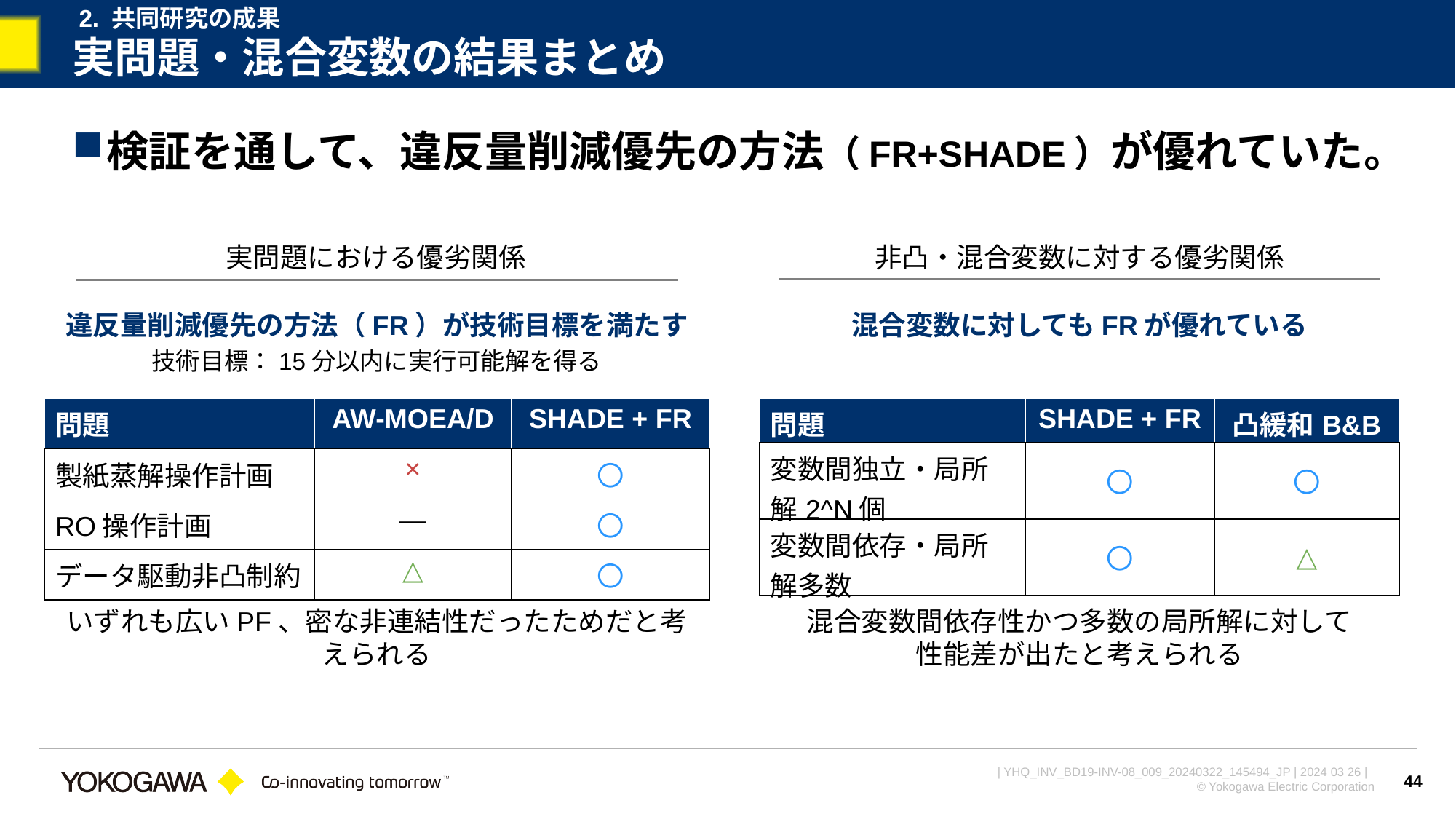

2. 共同研究の成果
# 実問題・混合変数の結果まとめ
検証を通して、違反量削減優先の方法（FR+SHADE）が優れていた。
実問題における優劣関係
非凸・混合変数に対する優劣関係
違反量削減優先の方法（FR）が技術目標を満たす
混合変数に対してもFRが優れている
技術目標：15分以内に実行可能解を得る
| 問題 | AW-MOEA/D | SHADE + FR |
| --- | --- | --- |
| 製紙蒸解操作計画 | × | 〇 |
| RO操作計画 | ― | 〇 |
| データ駆動非凸制約 | △ | 〇 |
| 問題 | SHADE + FR | 凸緩和B&B |
| --- | --- | --- |
| 変数間独立・局所解2^N個 | 〇 | 〇 |
| 変数間依存・局所解多数 | 〇 | △ |
いずれも広いPF、密な非連結性だったためだと考えられる
混合変数間依存性かつ多数の局所解に対して
性能差が出たと考えられる
44